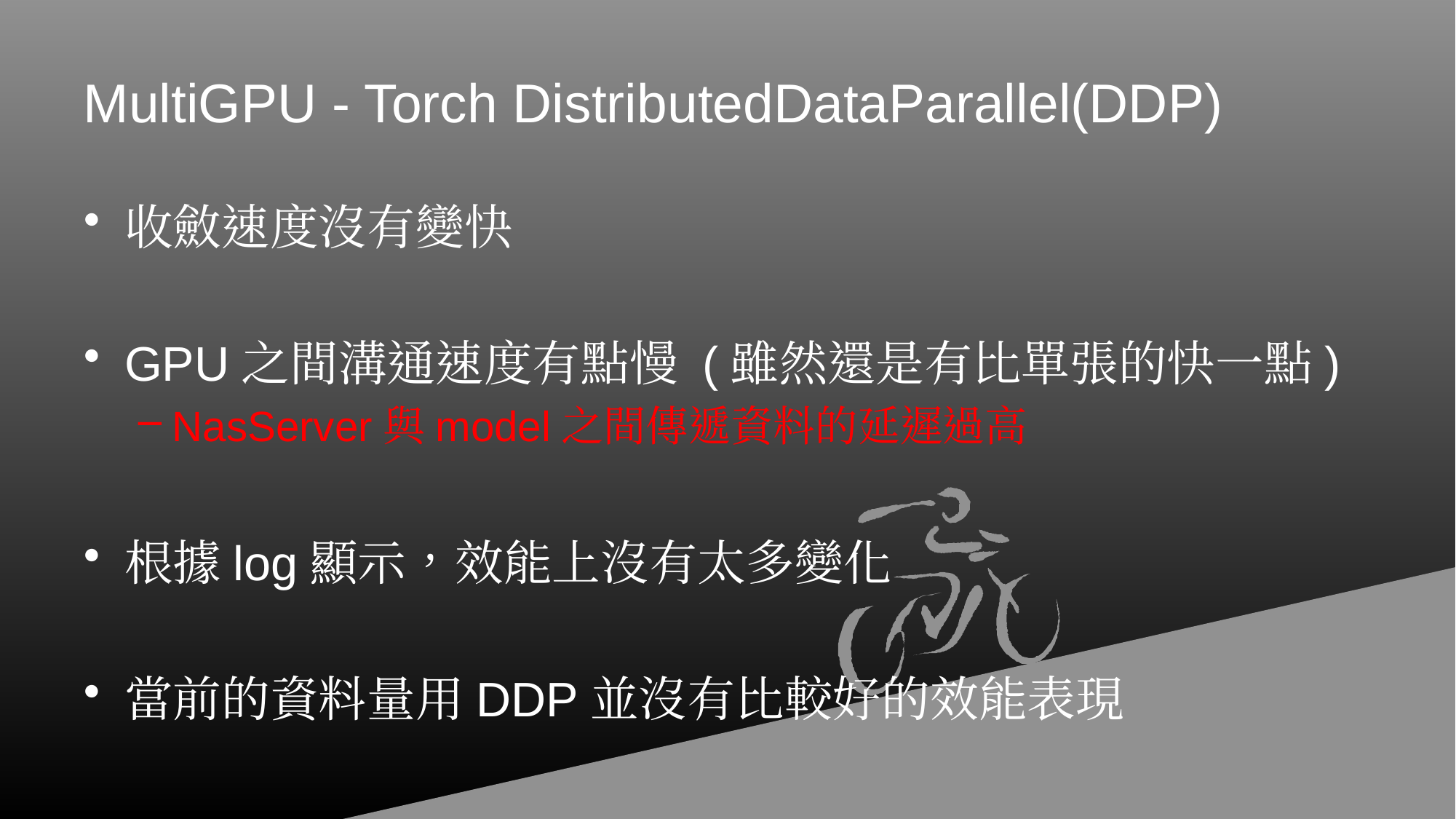

# MultiGPU - Torch DistributedDataParallel(DDP)
收斂速度沒有變快

GPU之間溝通速度有點慢 (雖然還是有比單張的快一點)
NasServer與model之間傳遞資料的延遲過高

根據log顯示，效能上沒有太多變化

當前的資料量用DDP並沒有比較好的效能表現